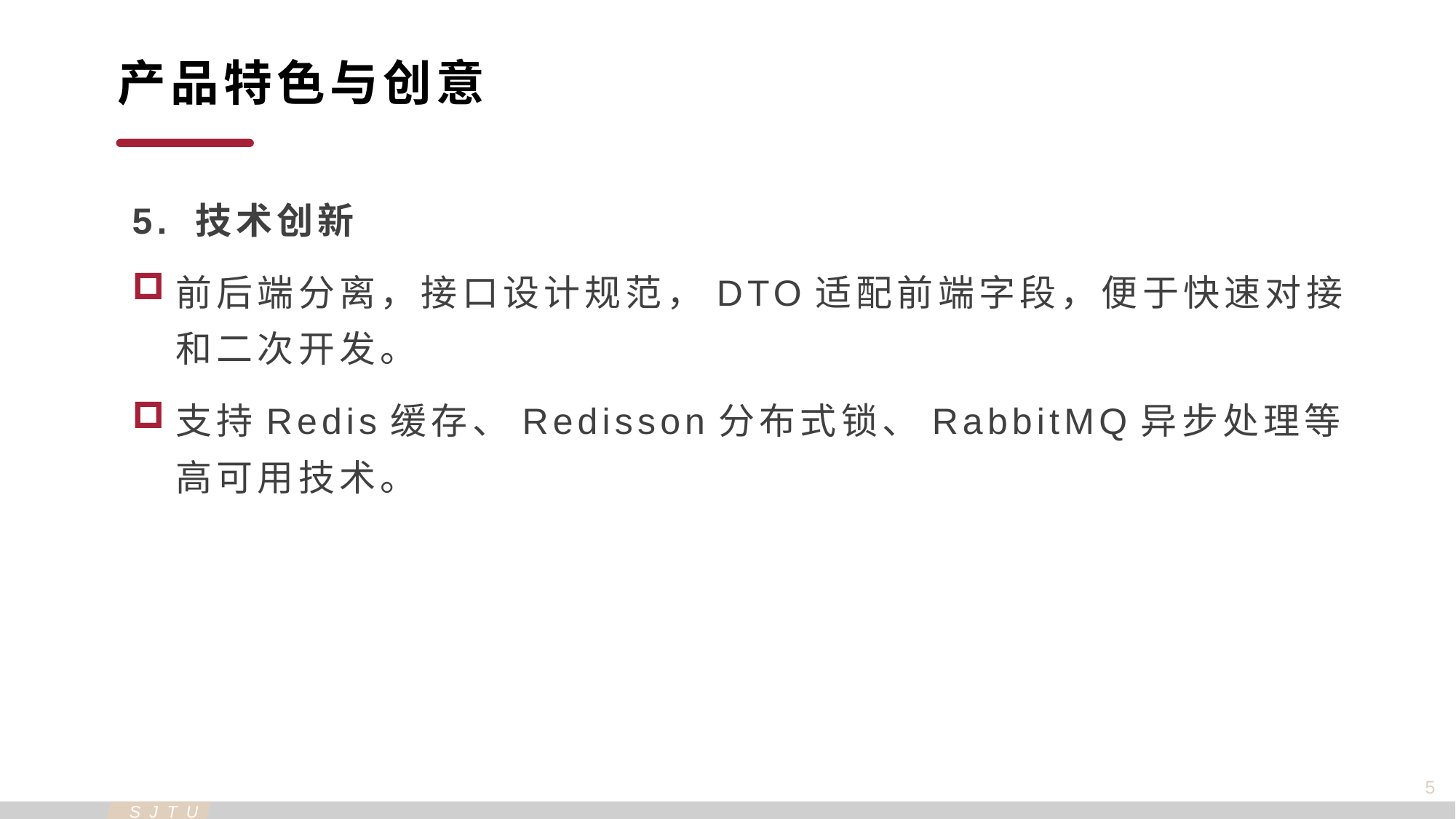

产品特色与创意
5. 技术创新
前后端分离，接口设计规范，DTO适配前端字段，便于快速对接和二次开发。
支持Redis缓存、Redisson分布式锁、RabbitMQ异步处理等高可用技术。

5